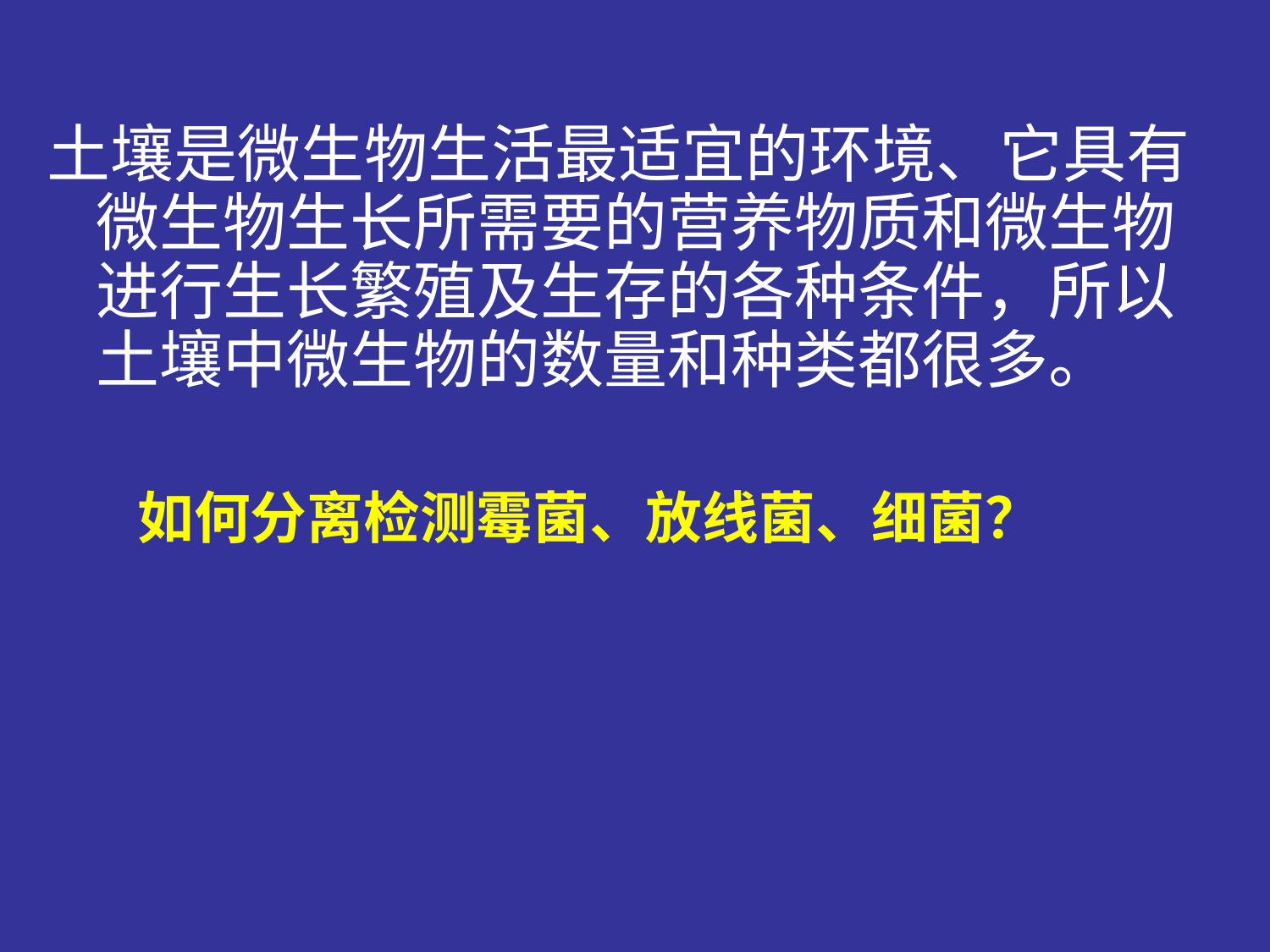

土壤是微生物生活最适宜的环境、它具有微生物生长所需要的营养物质和微生物进行生长繁殖及生存的各种条件，所以土壤中微生物的数量和种类都很多。

如何分离检测霉菌、放线菌、细菌？